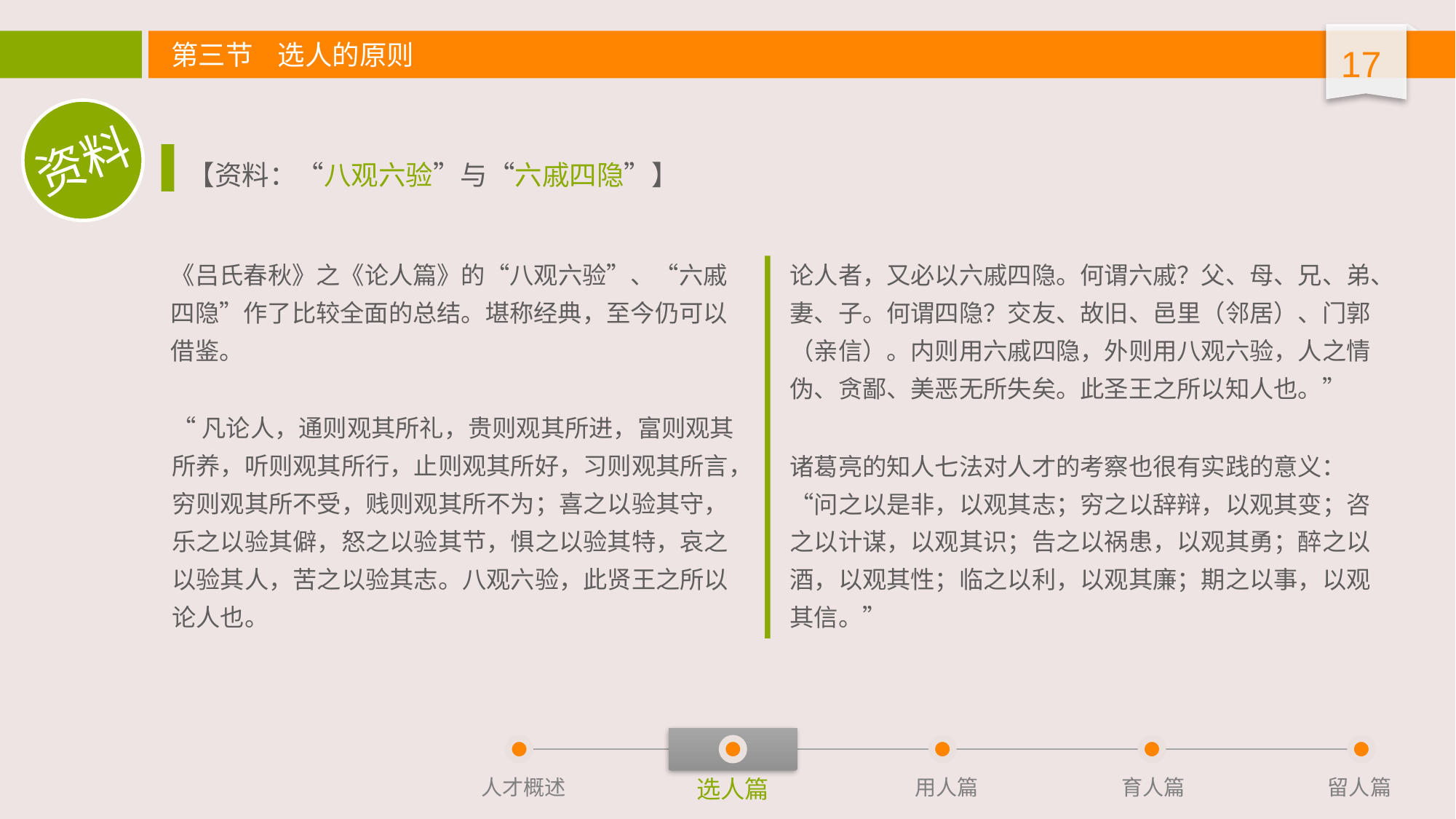

资料
【资料：“八观六验”与“六戚四隐”】

《吕氏春秋》之《论人篇》的“八观六验”、“六戚四隐”作了比较全面的总结。堪称经典，至今仍可以借鉴。
论人者，又必以六戚四隐。何谓六戚？父、母、兄、弟、妻、子。何谓四隐？交友、故旧、邑里（邻居）、门郭（亲信）。内则用六戚四隐，外则用八观六验，人之情伪、贪鄙、美恶无所失矣。此圣王之所以知人也。”

“凡论人，通则观其所礼，贵则观其所进，富则观其所养，听则观其所行，止则观其所好，习则观其所言，穷则观其所不受，贱则观其所不为；喜之以验其守，乐之以验其僻，怒之以验其节，惧之以验其特，哀之以验其人，苦之以验其志。八观六验，此贤王之所以论人也。
诸葛亮的知人七法对人才的考察也很有实践的意义：“问之以是非，以观其志；穷之以辞辩，以观其变；咨之以计谋，以观其识；告之以祸患，以观其勇；醉之以酒，以观其性；临之以利，以观其廉；期之以事，以观其信。”